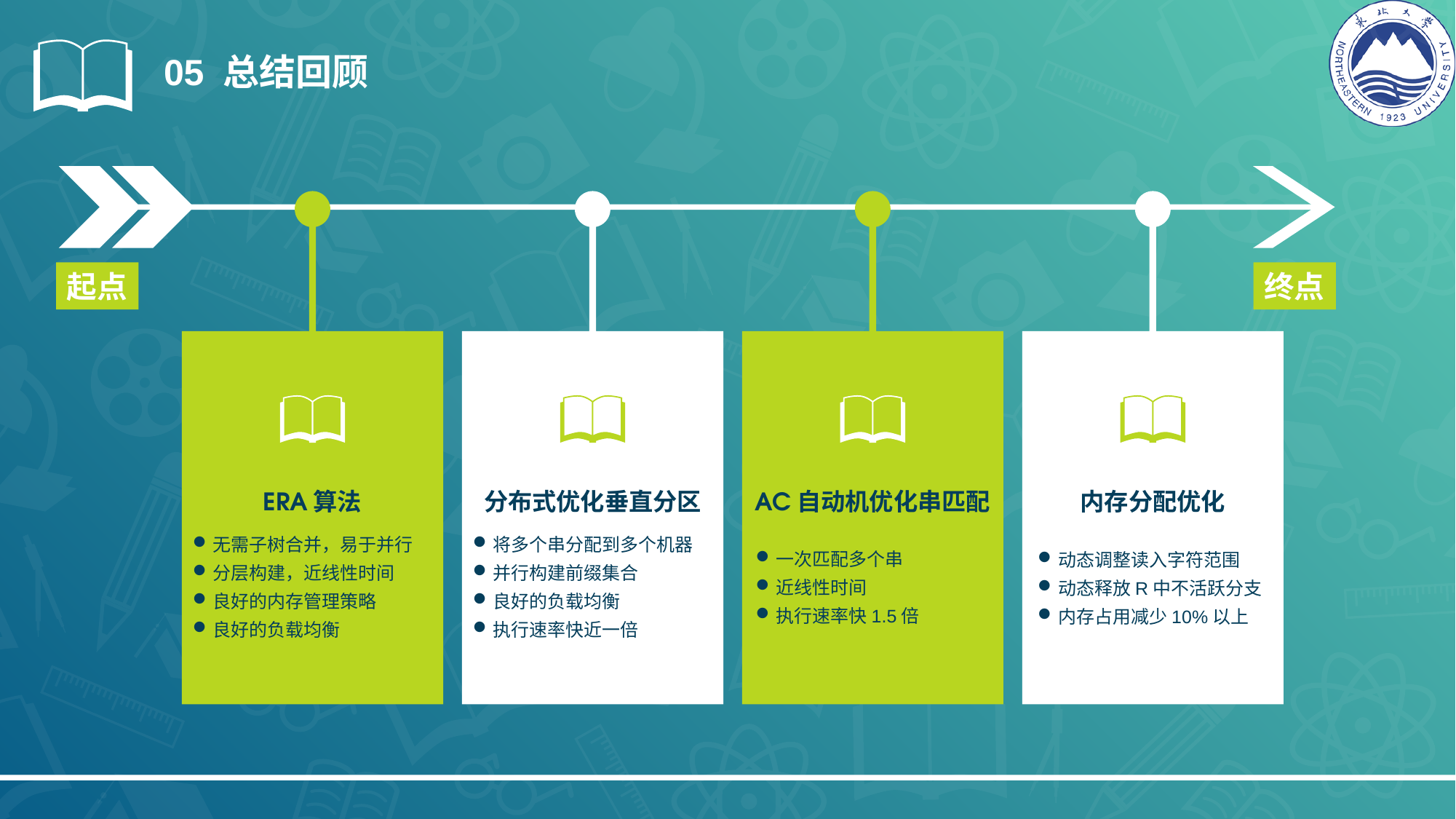

05 总结回顾

ERA算法
无需子树合并，易于并行
分层构建，近线性时间
良好的内存管理策略
良好的负载均衡

分布式优化垂直分区
将多个串分配到多个机器
并行构建前缀集合
良好的负载均衡
执行速率快近一倍

AC自动机优化串匹配

内存分配优化

起点
终点
一次匹配多个串
近线性时间
执行速率快1.5倍
动态调整读入字符范围
动态释放R中不活跃分支
内存占用减少10%以上